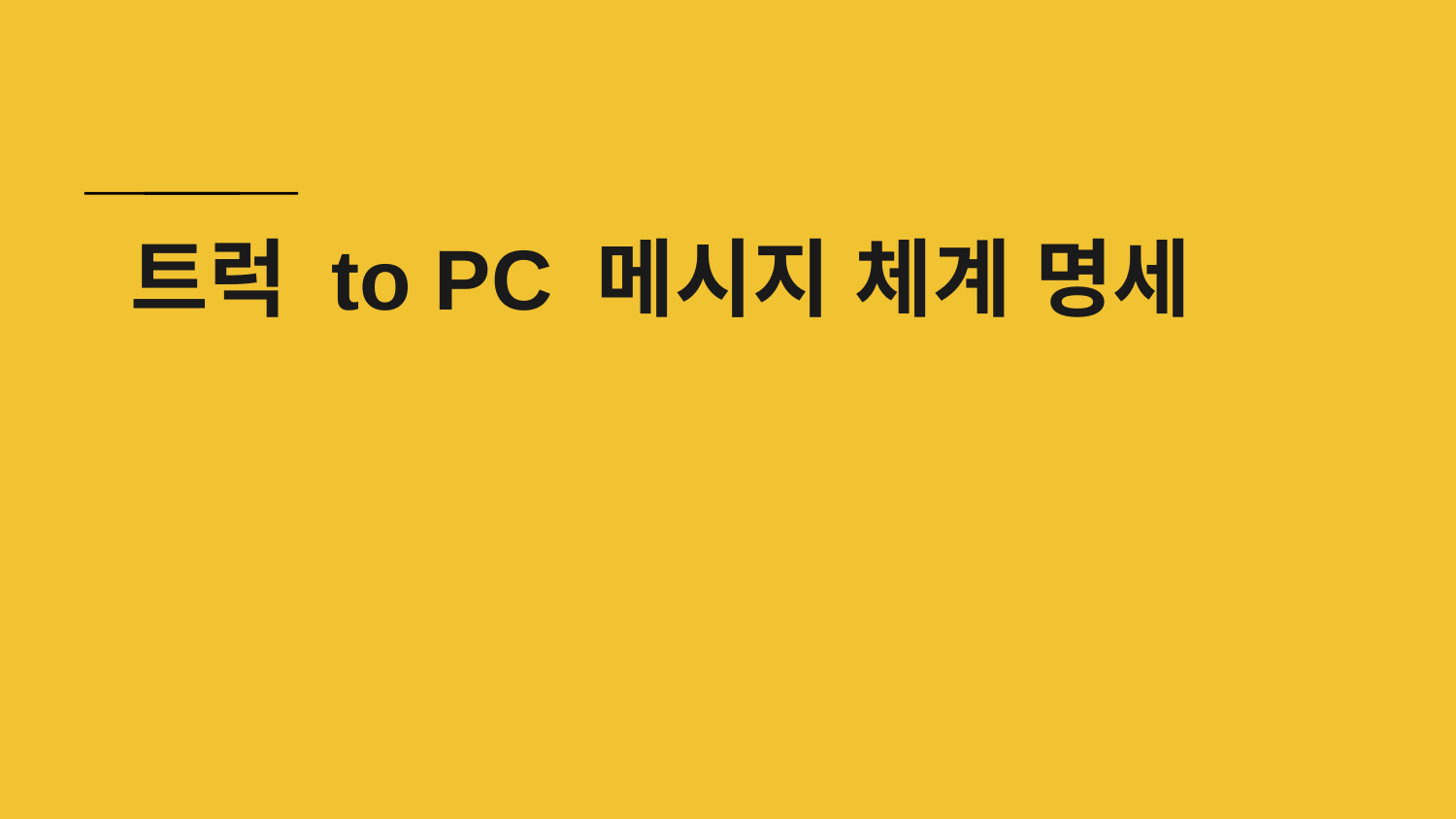

# 트럭 to PC 메시지 체계 명세